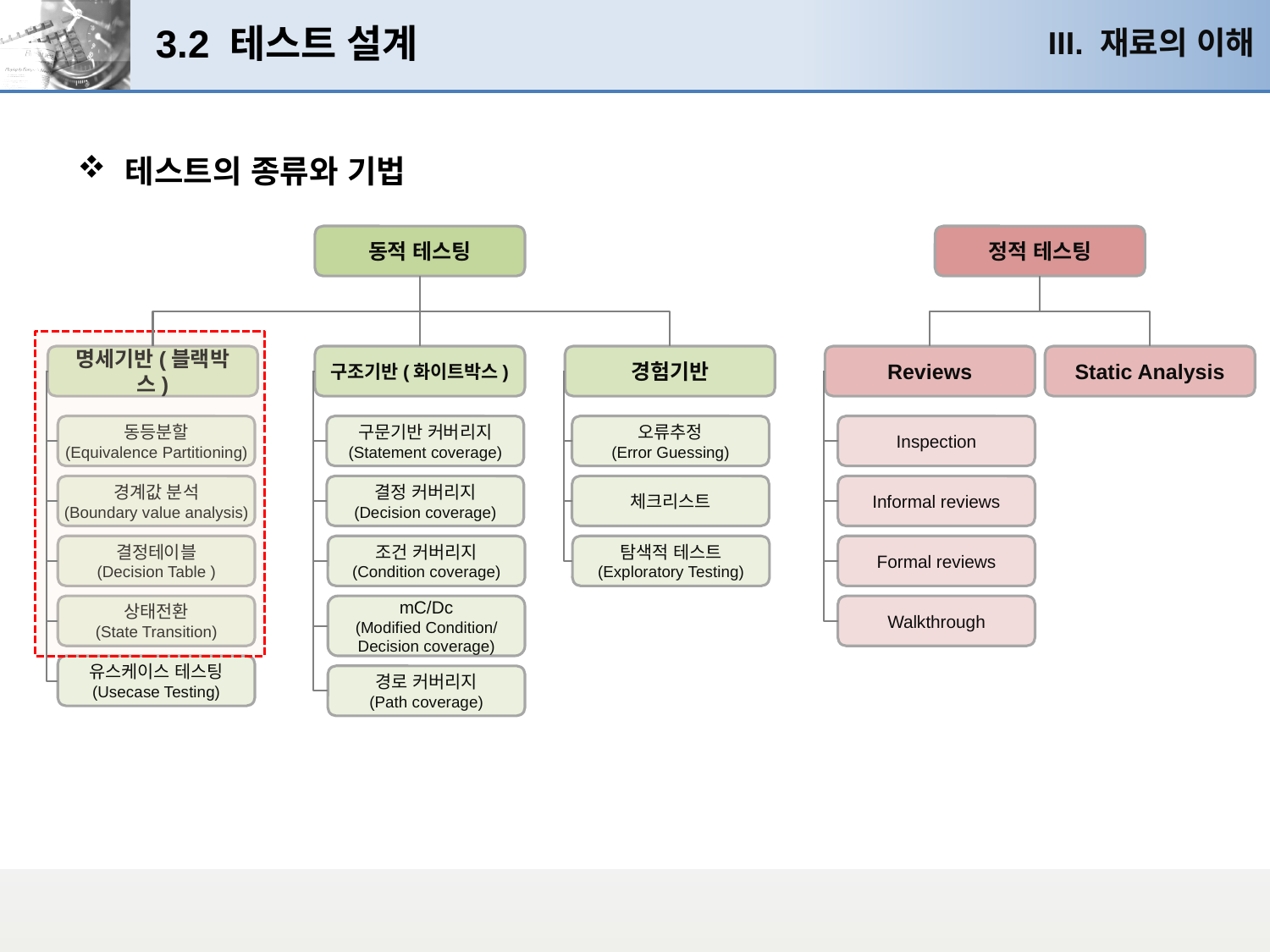

# 3.2 테스트 설계
III. 재료의 이해
테스트의 종류와 기법

동적 테스팅
정적 테스팅

명세기반(블랙박스)
구조기반(화이트박스)
경험기반
Reviews
Static Analysis
동등분할
(Equivalence Partitioning)
구문기반 커버리지
(Statement coverage)
오류추정
(Error Guessing)
Inspection
경계값 분석
(Boundary value analysis)
결정 커버리지
(Decision coverage)
체크리스트
Informal reviews
결정테이블
(Decision Table )
조건 커버리지
(Condition coverage)
탐색적 테스트
(Exploratory Testing)
Formal reviews
상태전환
(State Transition)
mC/Dc
(Modified Condition/
Decision coverage)
Walkthrough
유스케이스 테스팅
(Usecase Testing)
경로 커버리지
(Path coverage)